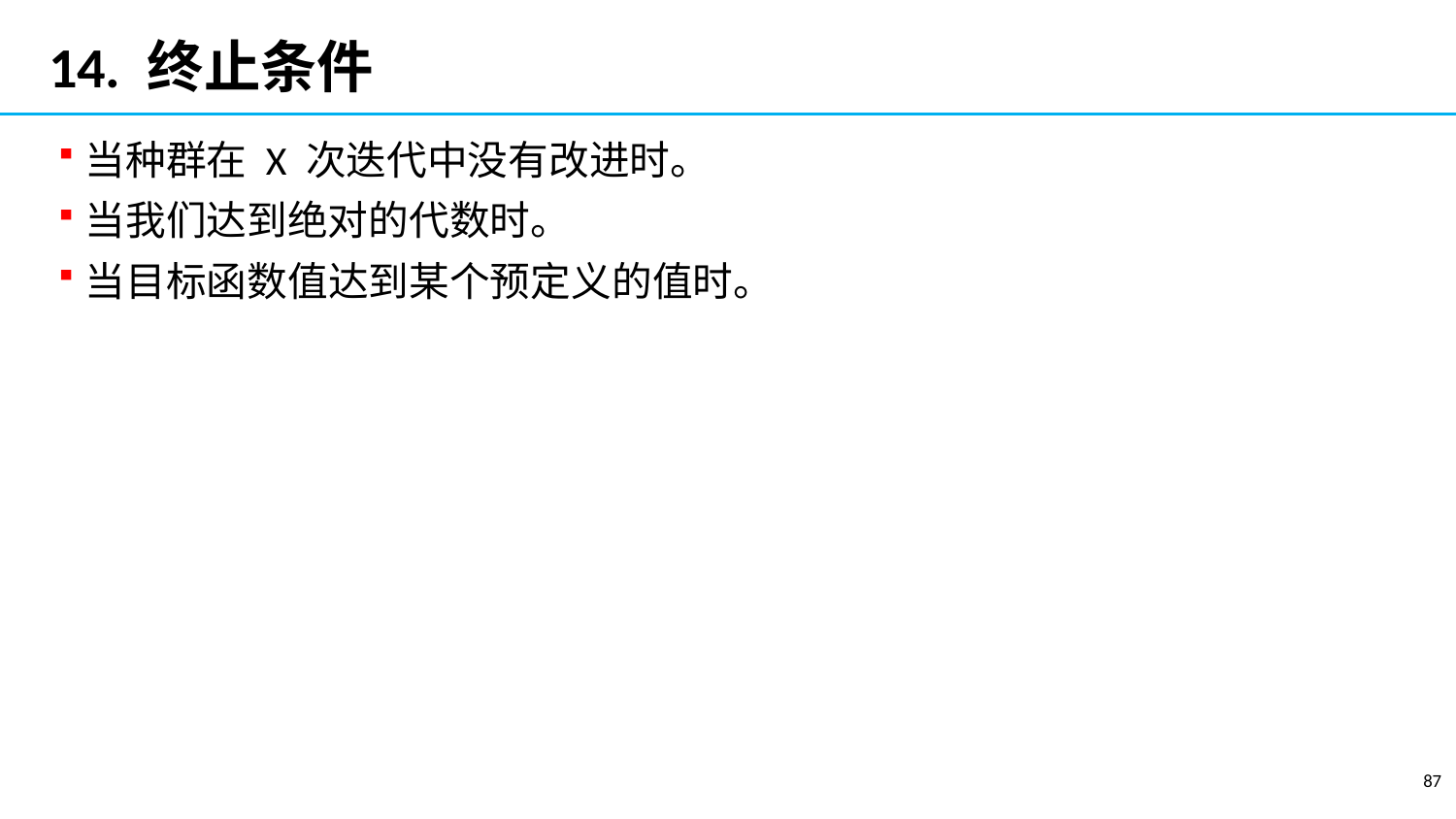

# 14. 终止条件

当种群在 X 次迭代中没有改进时。
当我们达到绝对的代数时。
当目标函数值达到某个预定义的值时。
87